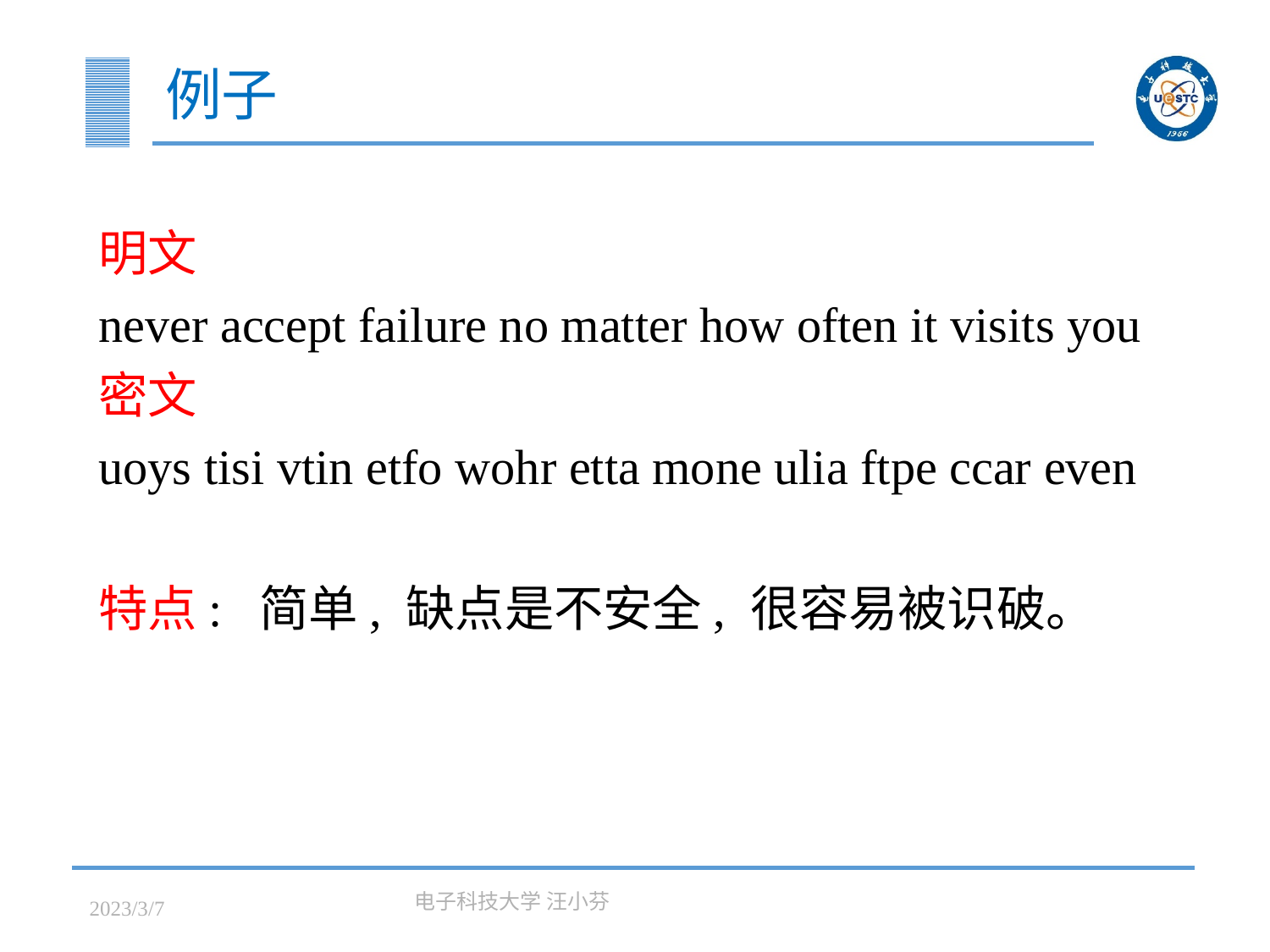

# 例子
明文
never accept failure no matter how often it visits you
密文
uoys tisi vtin etfo wohr etta mone ulia ftpe ccar even

特点:  简单, 缺点是不安全, 很容易被识破。

2023/3/7
电子科技大学 汪小芬